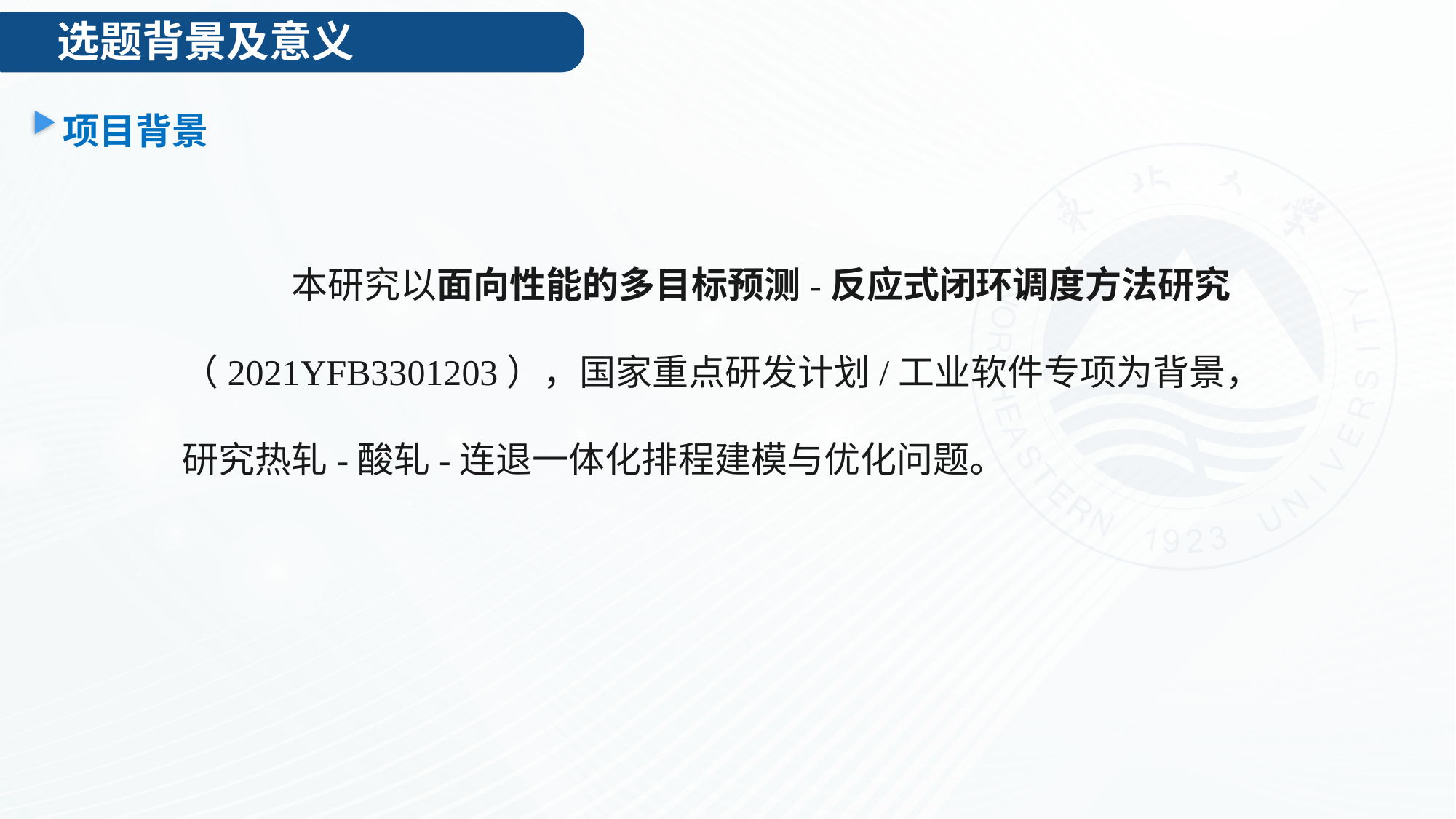

选题背景及意义
项目背景

	本研究以面向性能的多目标预测-反应式闭环调度方法研究（2021YFB3301203），国家重点研发计划/工业软件专项为背景，研究热轧-酸轧-连退一体化排程建模与优化问题。